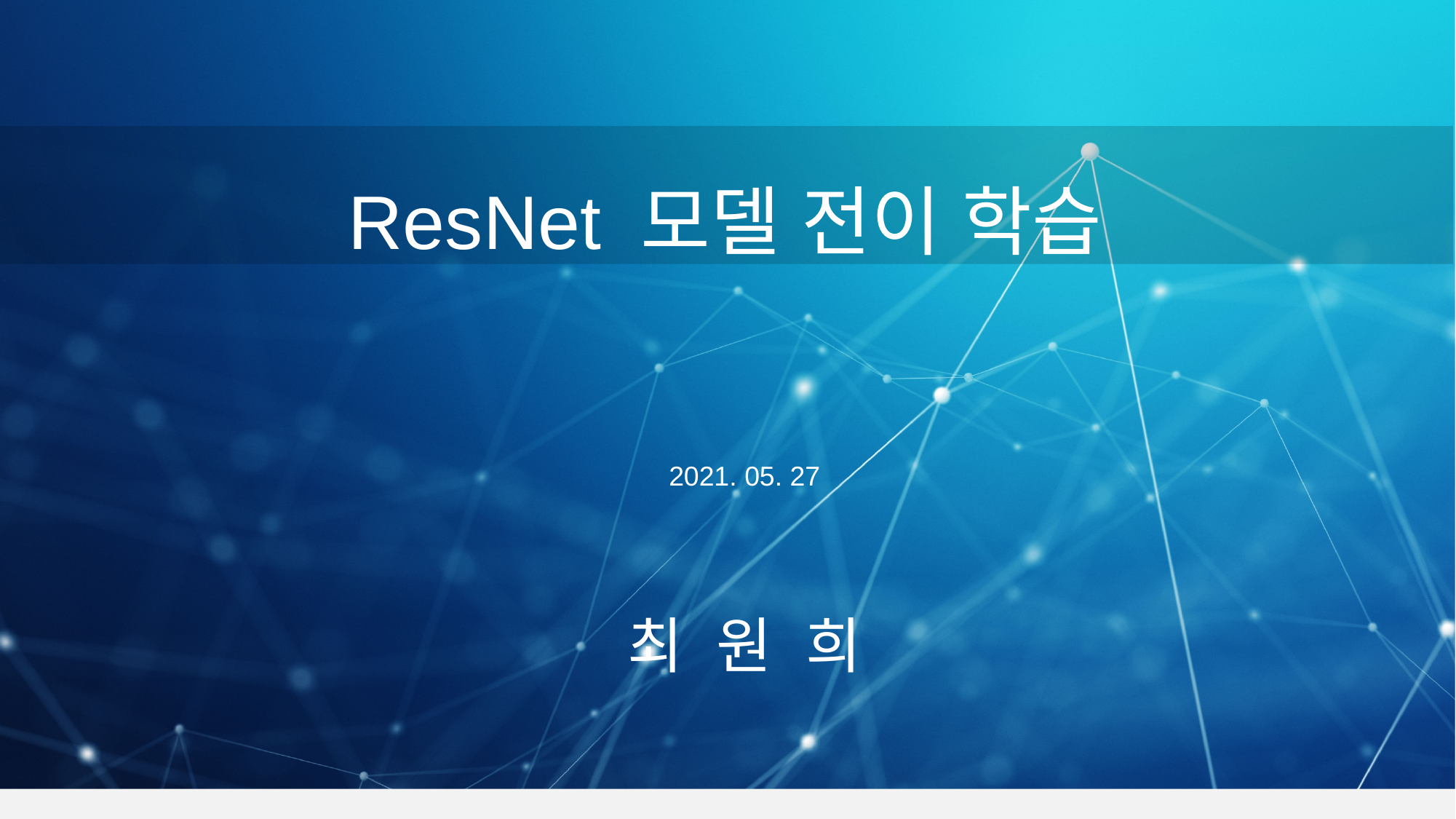

ResNet 모델 전이 학습
2021. 05. 27

최  원  희